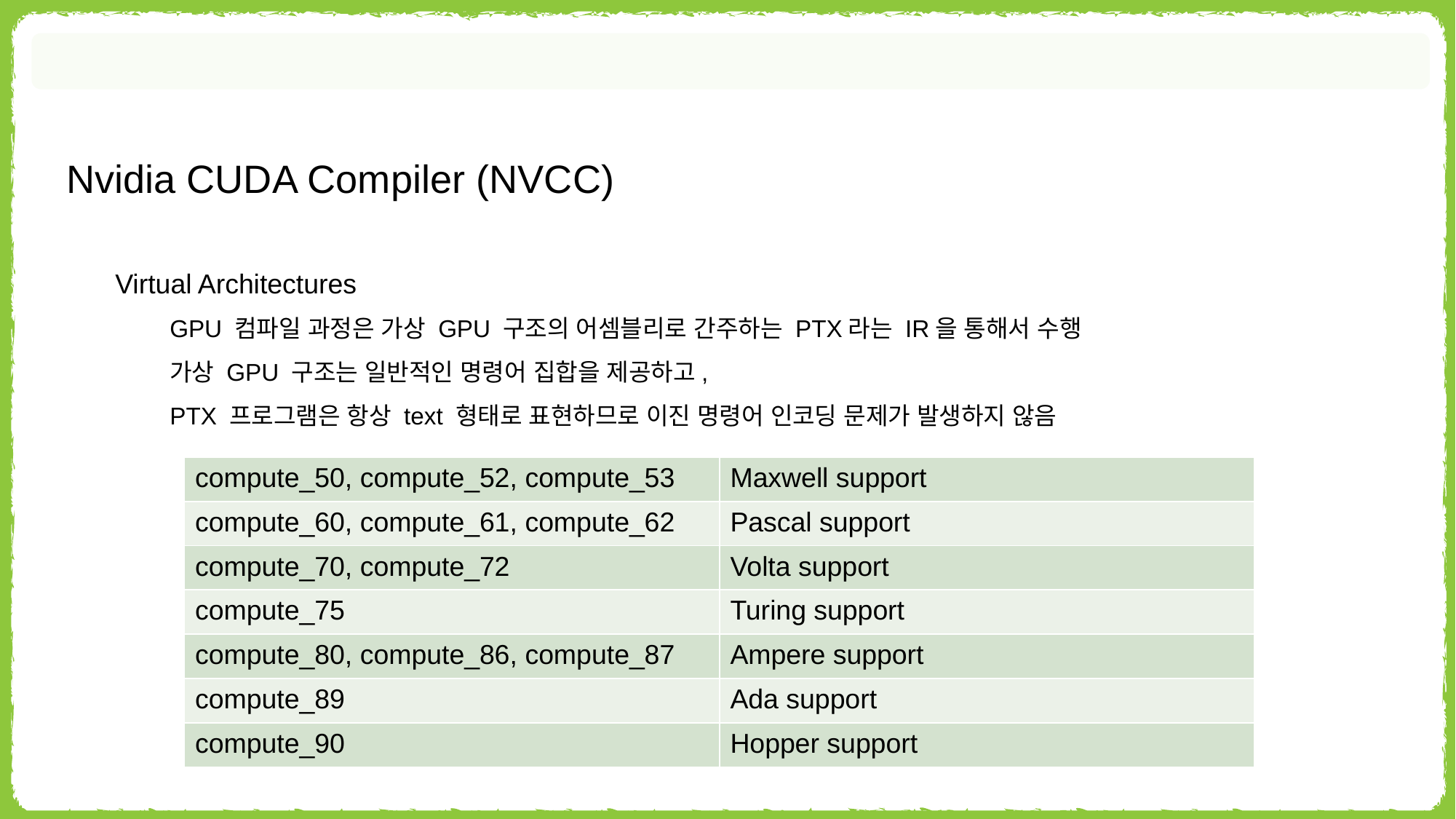

Nvidia CUDA Compiler (NVCC)
Virtual Architectures
GPU 컴파일 과정은 가상 GPU 구조의 어셈블리로 간주하는 PTX라는 IR을 통해서 수행
가상 GPU 구조는 일반적인 명령어 집합을 제공하고,
PTX 프로그램은 항상 text 형태로 표현하므로 이진 명령어 인코딩 문제가 발생하지 않음

| compute\_50, compute\_52, compute\_53 | Maxwell support |
| --- | --- |
| compute\_60, compute\_61, compute\_62 | Pascal support |
| compute\_70, compute\_72 | Volta support |
| compute\_75 | Turing support |
| compute\_80, compute\_86, compute\_87 | Ampere support |
| compute\_89 | Ada support |
| compute\_90 | Hopper support |